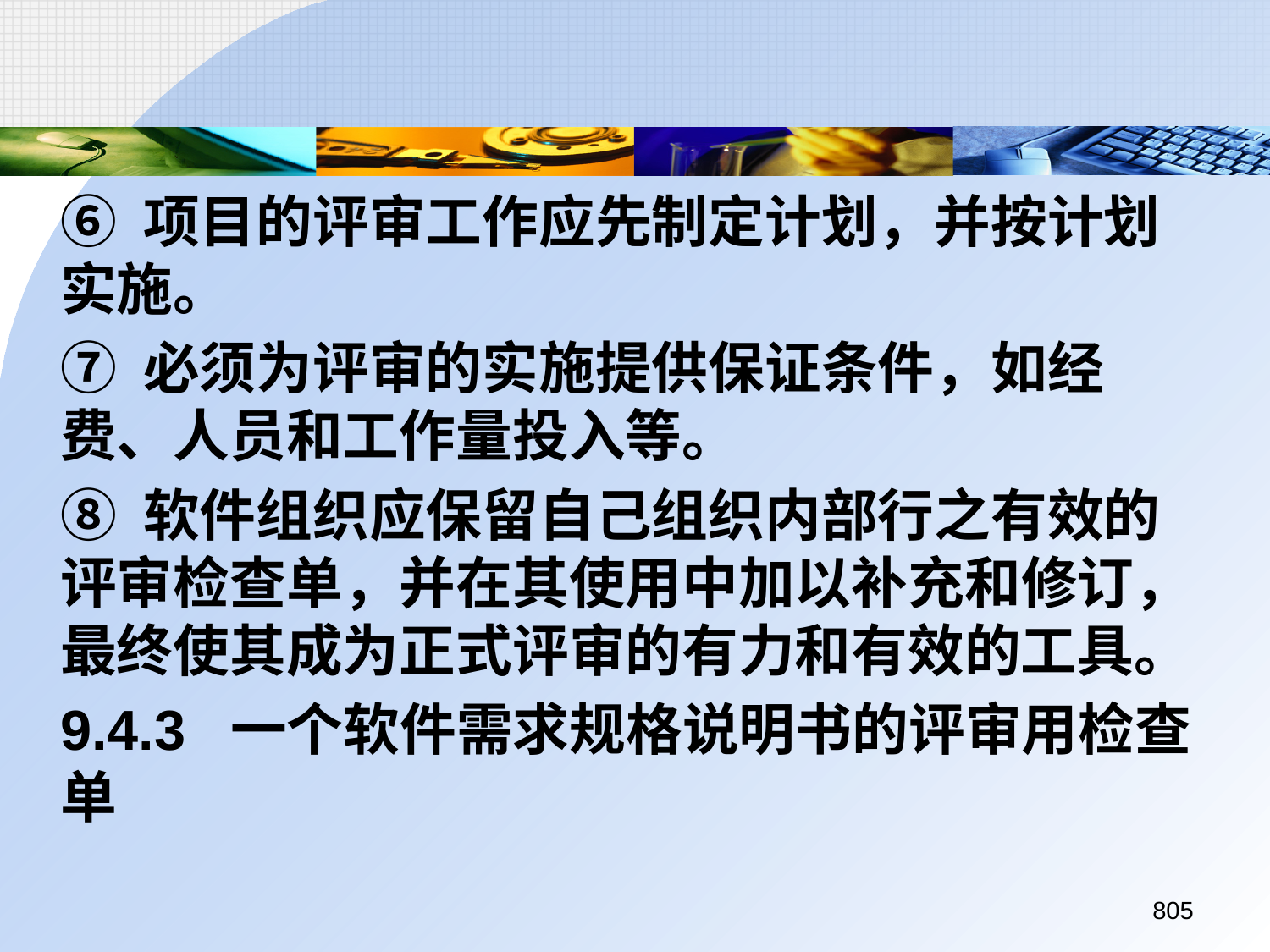

⑥ 项目的评审工作应先制定计划，并按计划实施。
	⑦ 必须为评审的实施提供保证条件，如经费、人员和工作量投入等。
	⑧ 软件组织应保留自己组织内部行之有效的评审检查单，并在其使用中加以补充和修订，最终使其成为正式评审的有力和有效的工具。
	9.4.3  一个软件需求规格说明书的评审用检查单

805